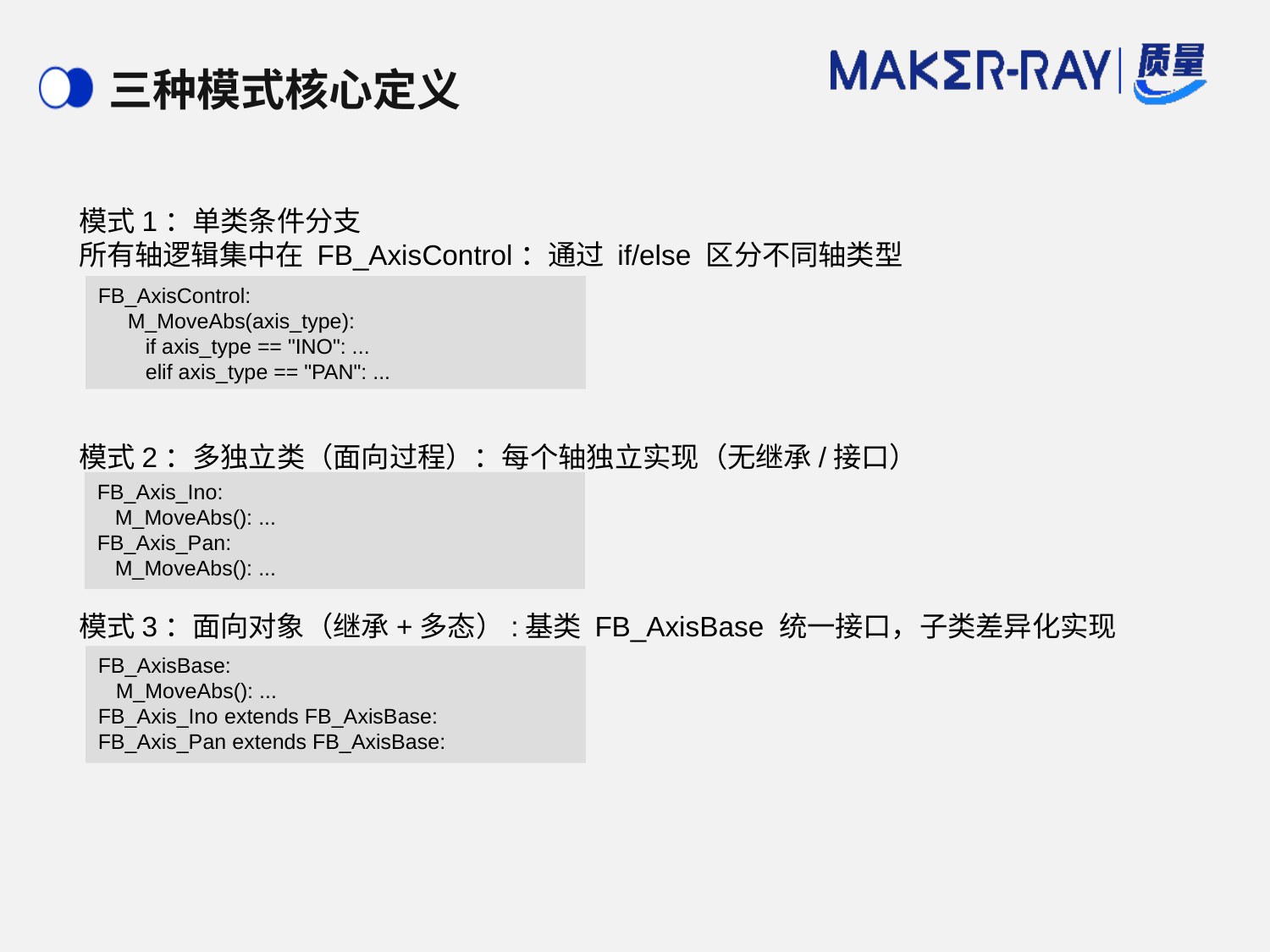

# 三种模式核心定义
模式1：单类条件分支
所有轴逻辑集中在 FB_AxisControl：通过 if/else 区分不同轴类型

模式2：多独立类（面向过程）：每个轴独立实现（无继承/接口）

模式3：面向对象（继承+多态）:基类 FB_AxisBase 统一接口，子类差异化实现

FB_AxisControl:
     M_MoveAbs(axis_type):
        if axis_type == "INO": ...
        elif axis_type == "PAN": ...
FB_Axis_Ino:
   M_MoveAbs(): ...
FB_Axis_Pan:
   M_MoveAbs(): ...
FB_AxisBase:
   M_MoveAbs(): ...
FB_Axis_Ino extends FB_AxisBase:
FB_Axis_Pan extends FB_AxisBase: